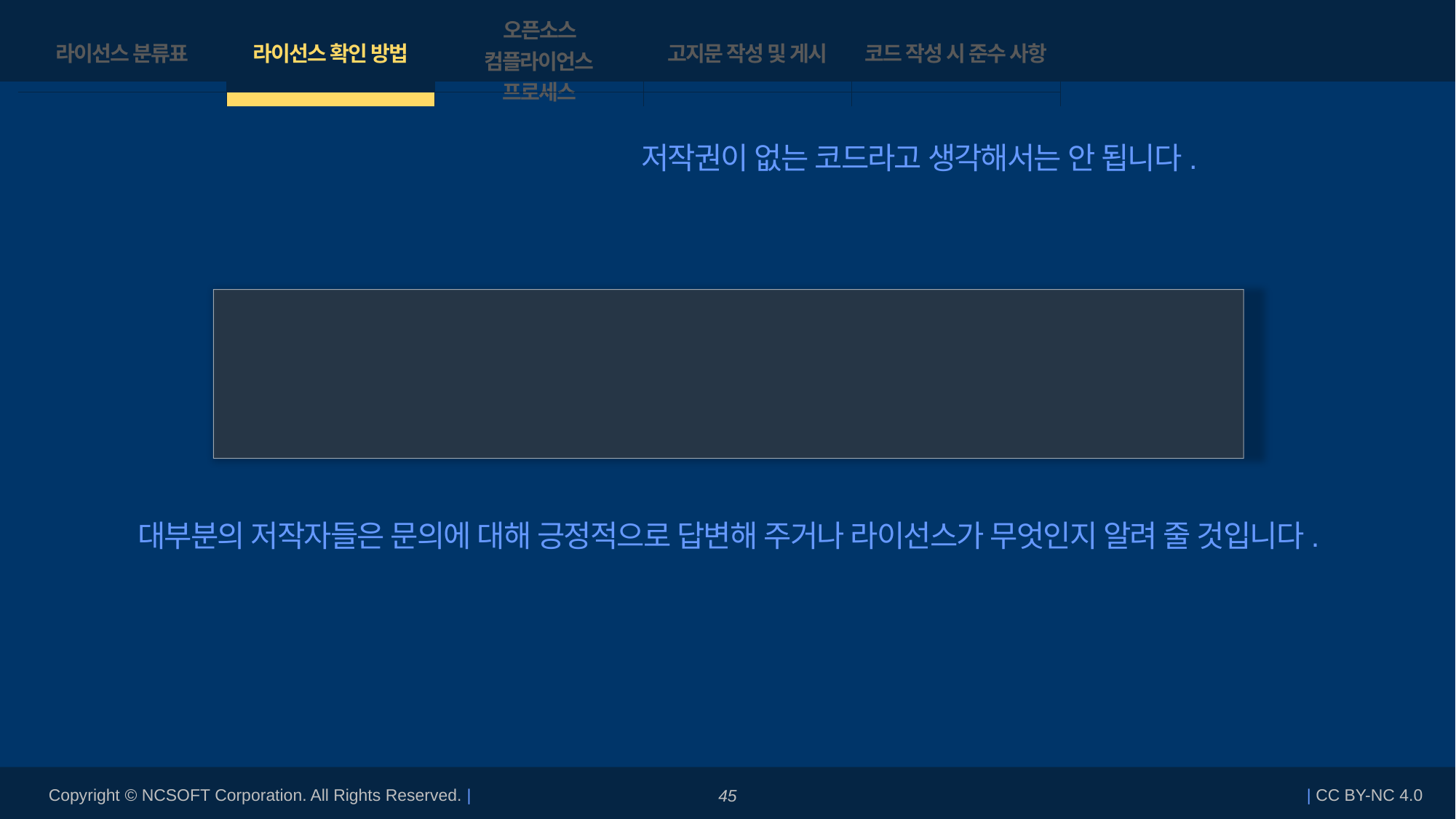

| 라이선스 분류표 | 라이선스 확인 방법 | 오픈소스 컴플라이언스 프로세스 | 고지문 작성 및 게시 | 코드 작성 시 준수 사항 |
| --- | --- | --- | --- | --- |
|  |  |  |  |  |
라이선스를 찾을 수 없다고 해서 저작권이 없는 코드라고 생각해서는 안 됩니다.
코드의 저작자에게 메일로 문의해 보세요.
We’d love to use this code in a project of ours and wanted to make sure that you are OK with it. Would you be willing to add an OSI-approved license like the MIT or the Apache License to the project so that we know this is an open source really?
대부분의 저작자들은 문의에 대해 긍정적으로 답변해 주거나 라이선스가 무엇인지 알려 줄 것입니다.